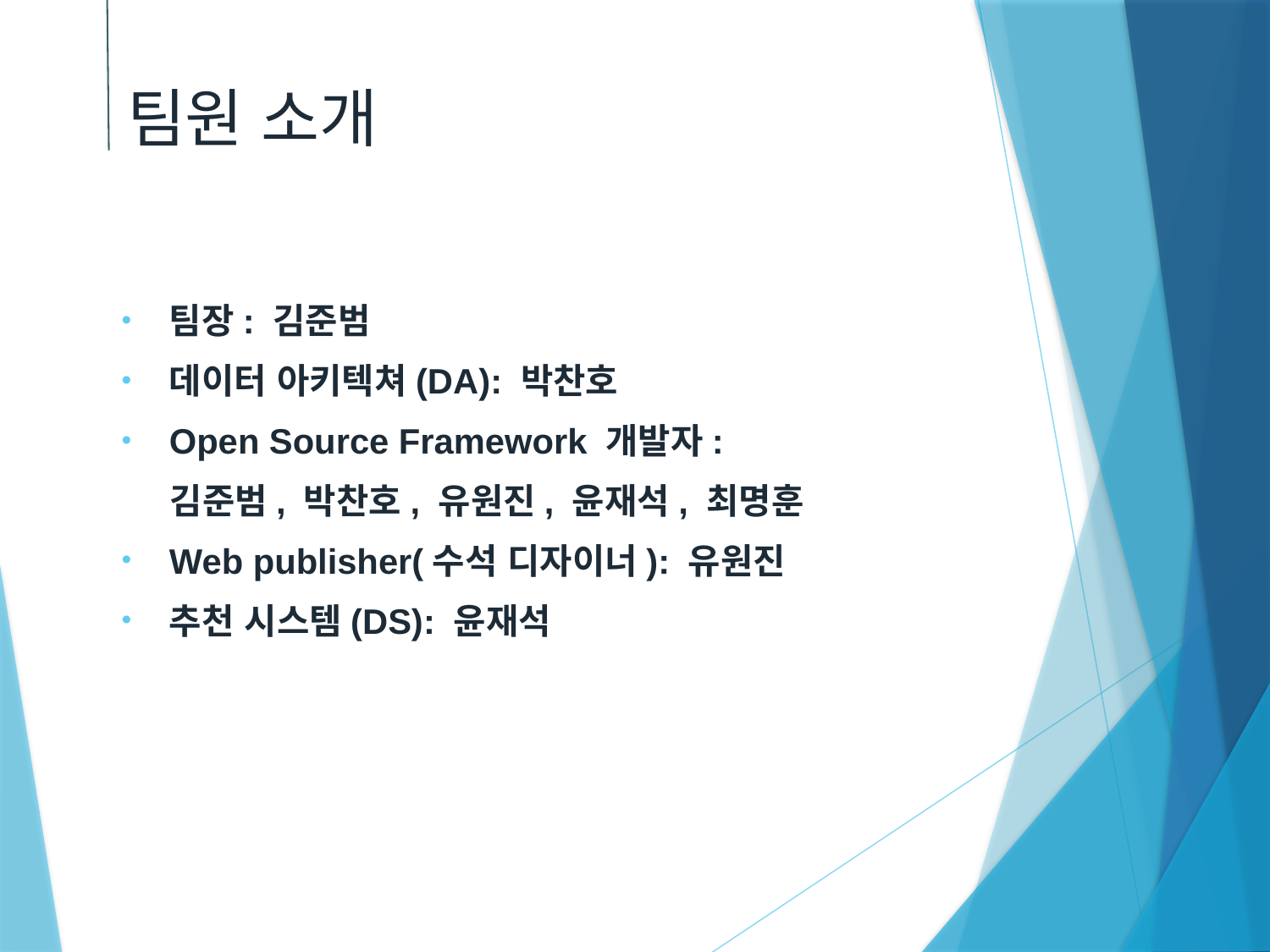

팀원 소개

팀장: 김준범
데이터 아키텍쳐(DA): 박찬호
Open Source Framework 개발자:
    김준범, 박찬호, 유원진, 윤재석, 최명훈
Web publisher(수석 디자이너): 유원진
추천 시스템(DS): 윤재석